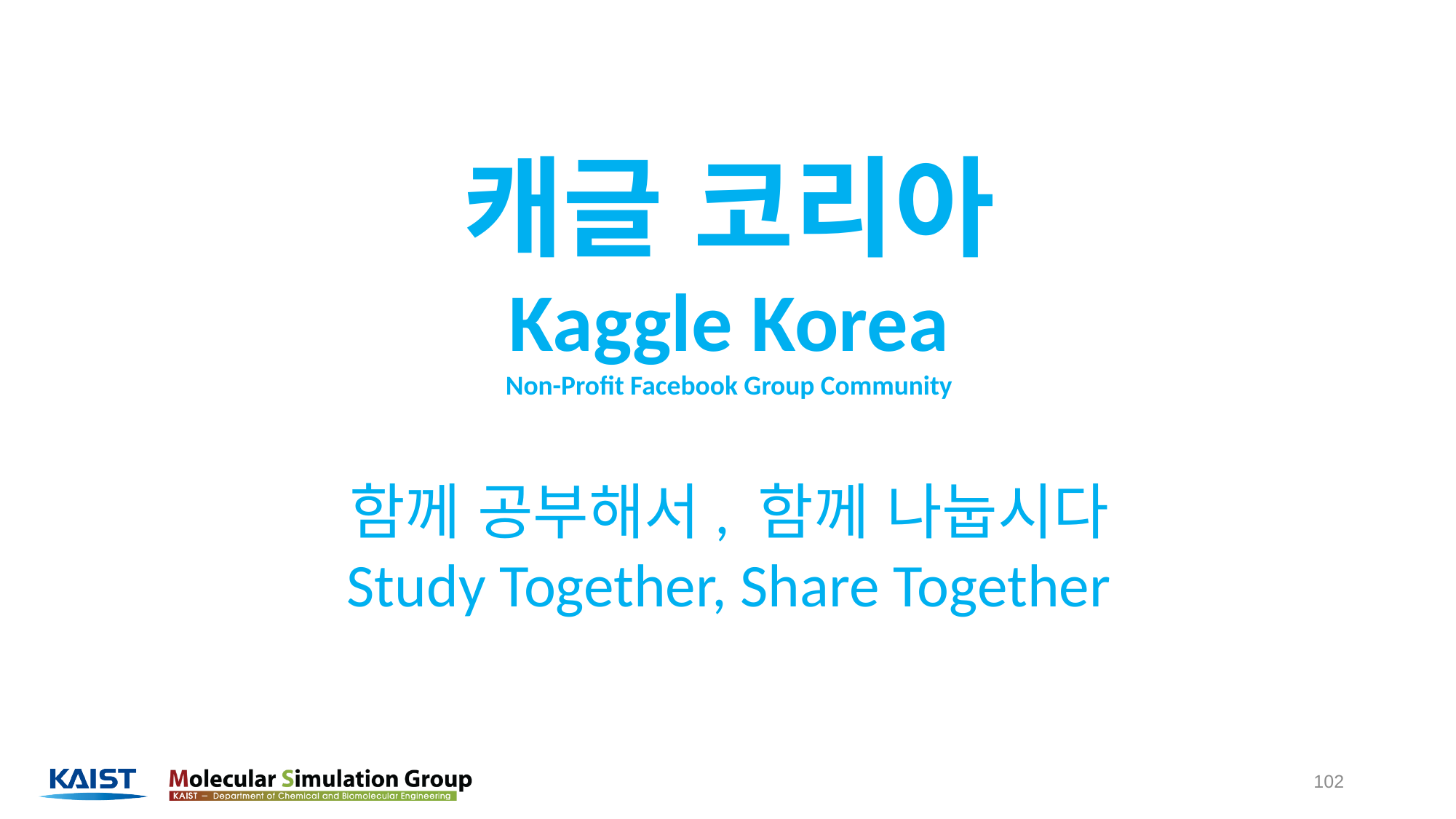

캐글 코리아
Kaggle Korea
Non-Profit Facebook Group Community

함께 공부해서, 함께 나눕시다
Study Together, Share Together
102